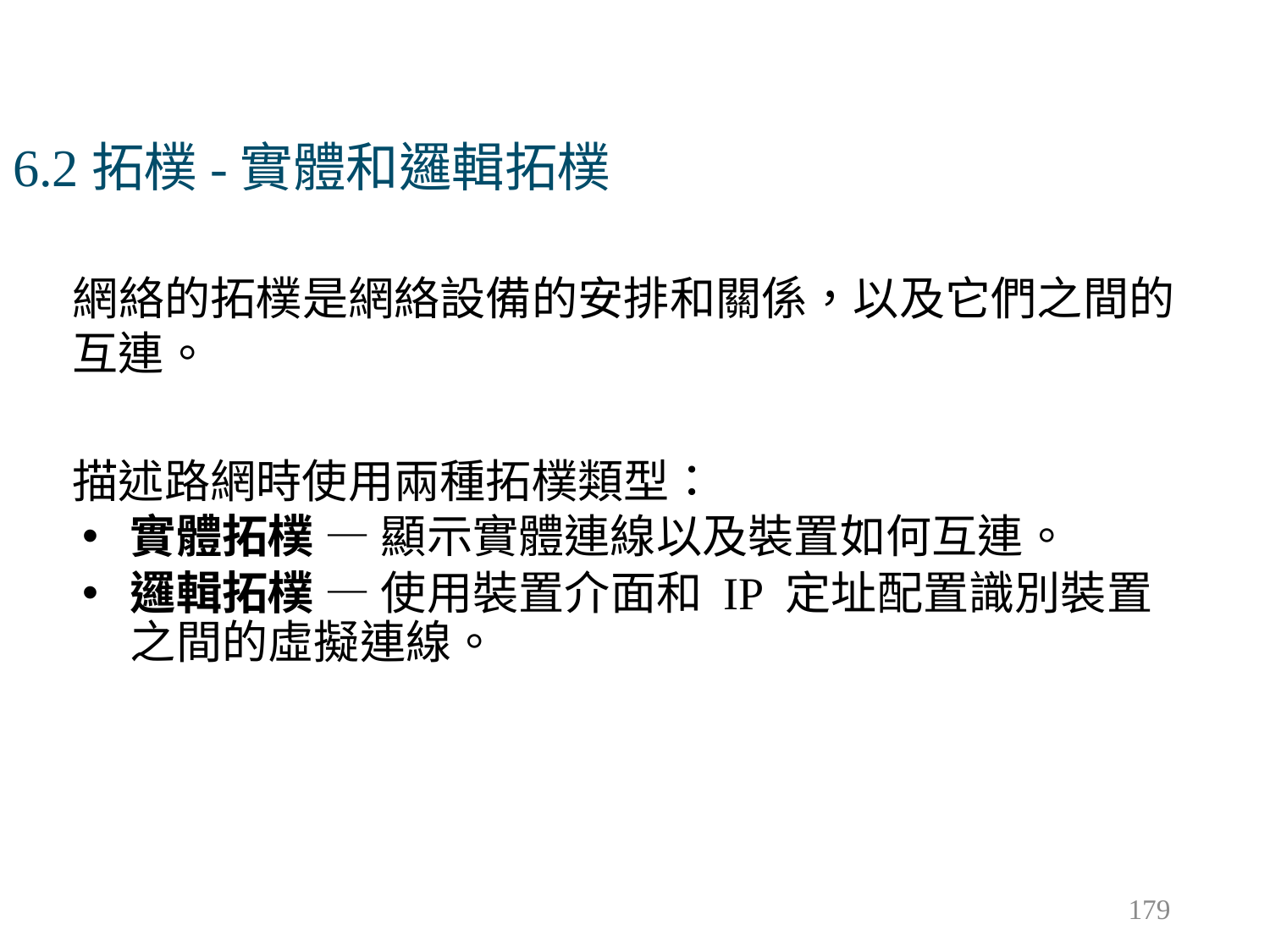

# 6.2拓樸-實體和邏輯拓樸
網絡的拓樸是網絡設備的安排和關係，以及它們之間的互連。

描述路網時使用兩種拓樸類型：
實體拓樸 — 顯示實體連線以及裝置如何互連。
邏輯拓樸 — 使用裝置介面和 IP 定址配置識別裝置之間的虛擬連線。

179